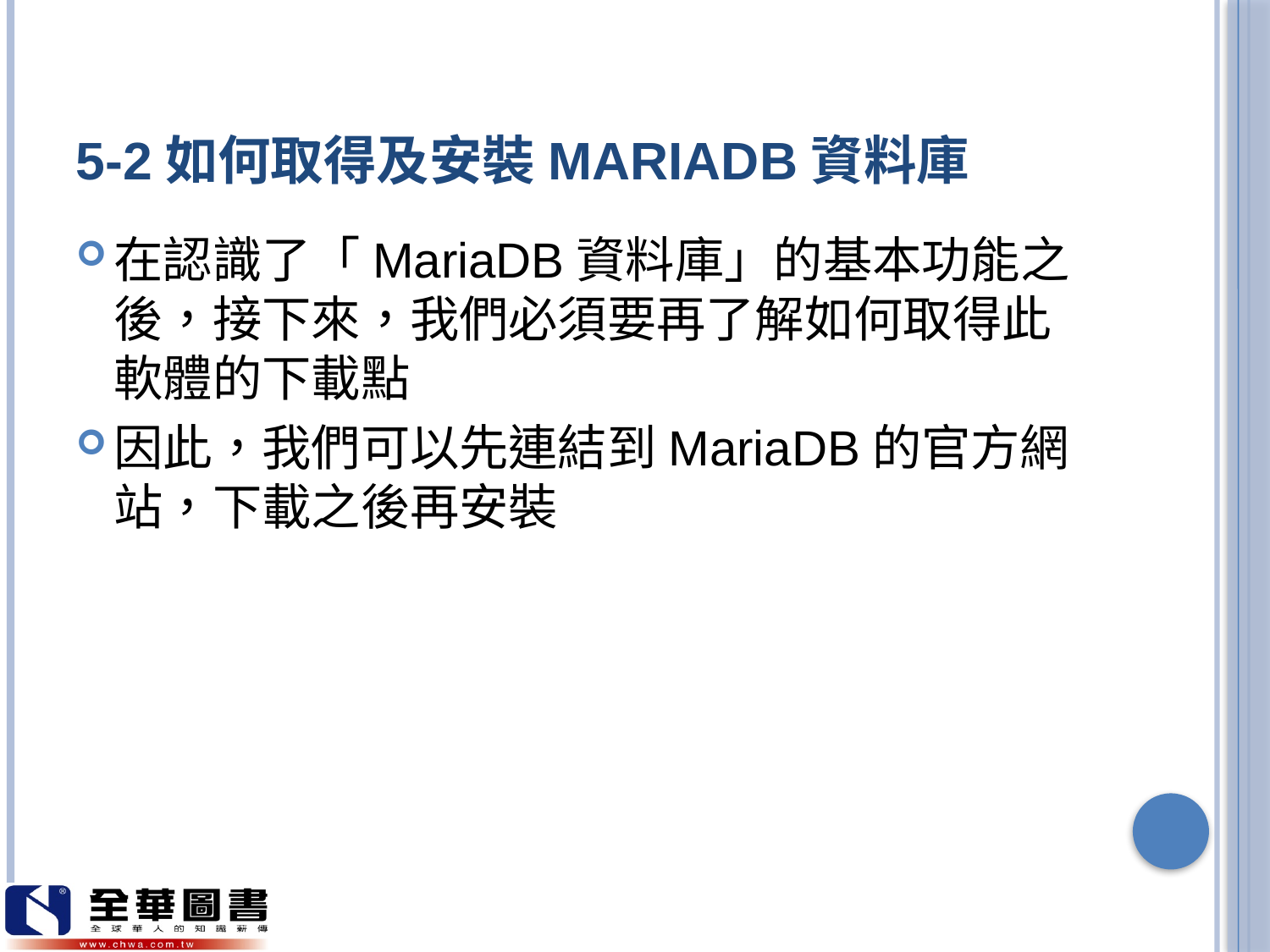

# 5-2如何取得及安裝MariaDB資料庫
在認識了「MariaDB資料庫」的基本功能之後，接下來，我們必須要再了解如何取得此軟體的下載點
因此，我們可以先連結到MariaDB的官方網站，下載之後再安裝